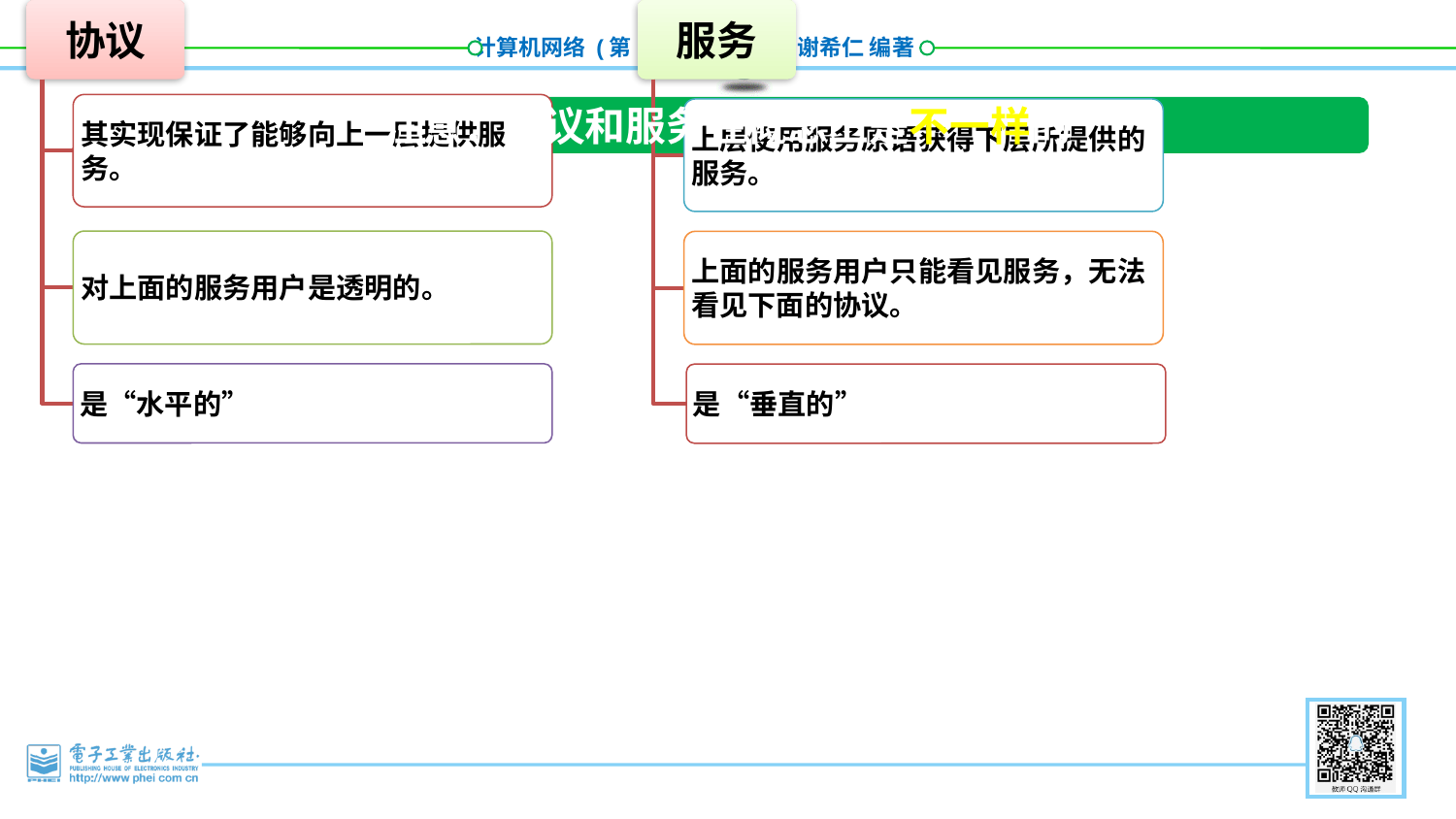

注意：协议和服务在概念上是不一样的
协议
其实现保证了能够向上一层提供服务。
对上面的服务用户是透明的。
是“水平的”
服务
上层使用服务原语获得下层所提供的服务。
上面的服务用户只能看见服务，无法看见下面的协议。
是“垂直的”